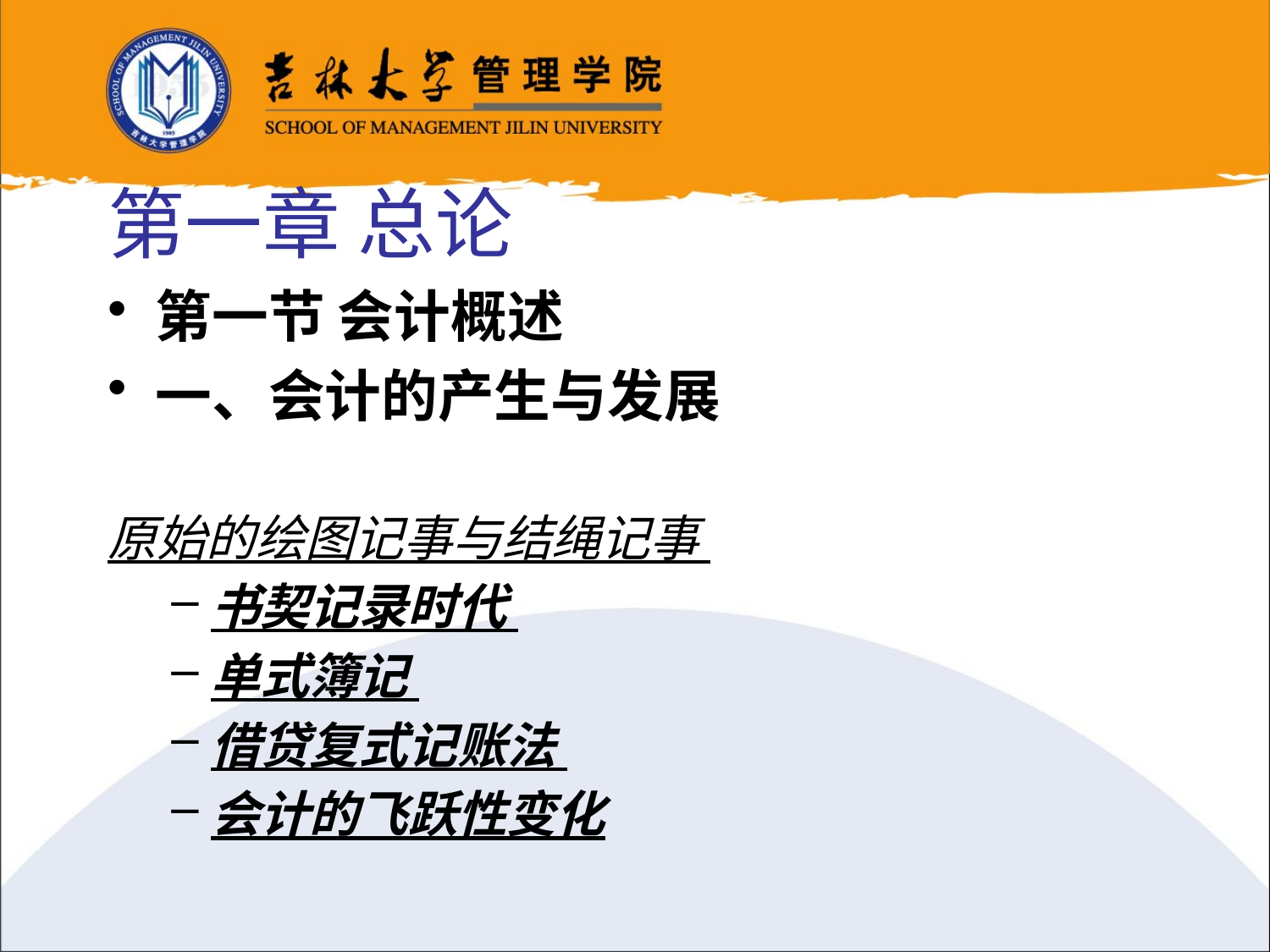

# 第一章 总论
第一节 会计概述
一、会计的产生与发展

原始的绘图记事与结绳记事
书契记录时代
单式簿记
借贷复式记账法
会计的飞跃性变化

3